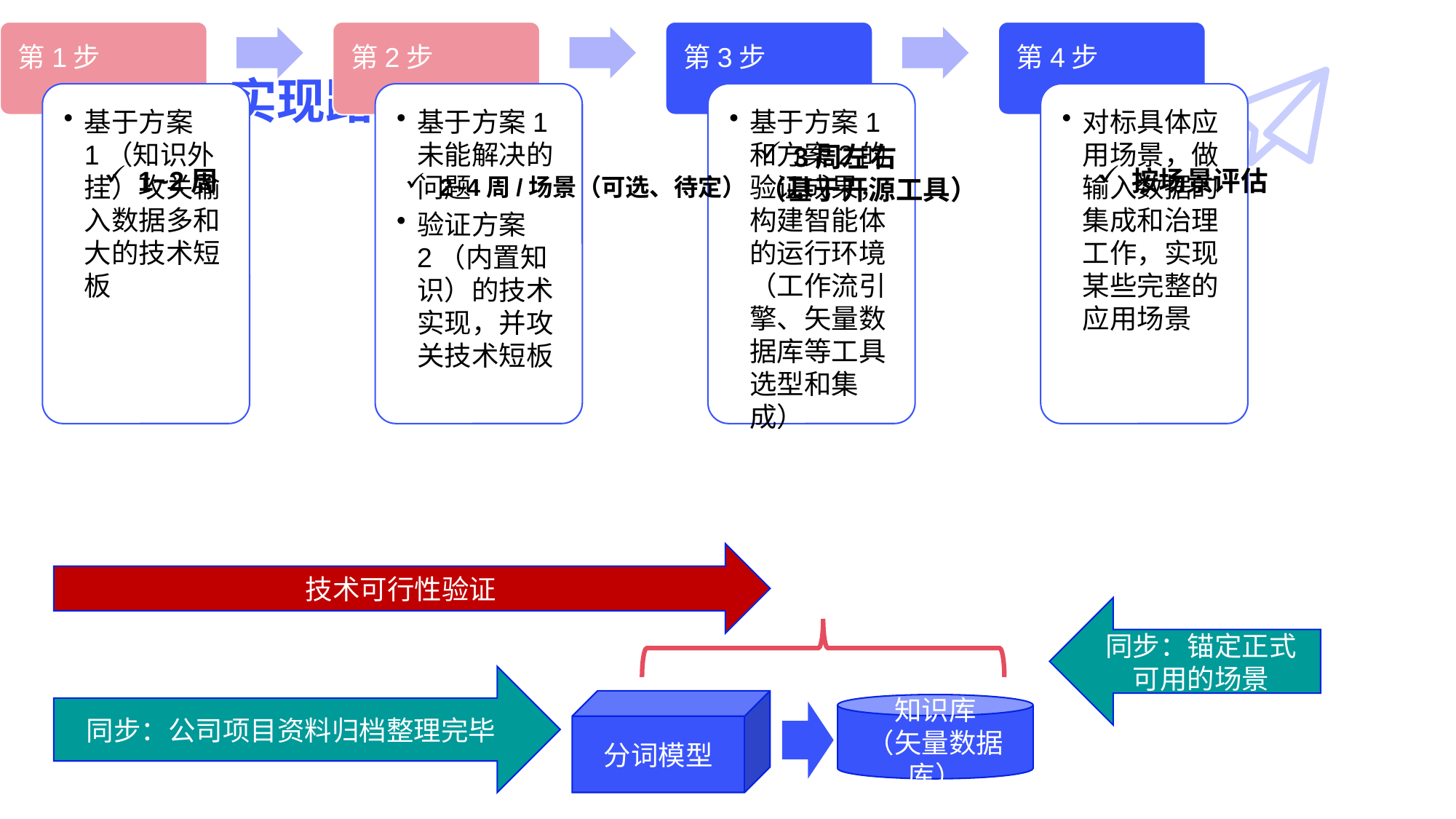

# 总结：实现路径规划
3周左右
（基于开源工具）
1~2周
按场景评估
2~4周/场景（可选、待定）
第1步
基于方案1（知识外挂）攻关输入数据多和大的技术短板

第2步
基于方案1未能解决的问题
验证方案2（内置知识）的技术实现，并攻关技术短板

第3步
基于方案1和方案2的验证成果，构建智能体的运行环境（工作流引擎、矢量数据库等工具选型和集成）

第4步
对标具体应用场景，做输入数据的集成和治理工作，实现某些完整的应用场景

技术可行性验证
同步：锚定正式可用的场景
同步：公司项目资料归档整理完毕
分词模型
知识库
（矢量数据库）